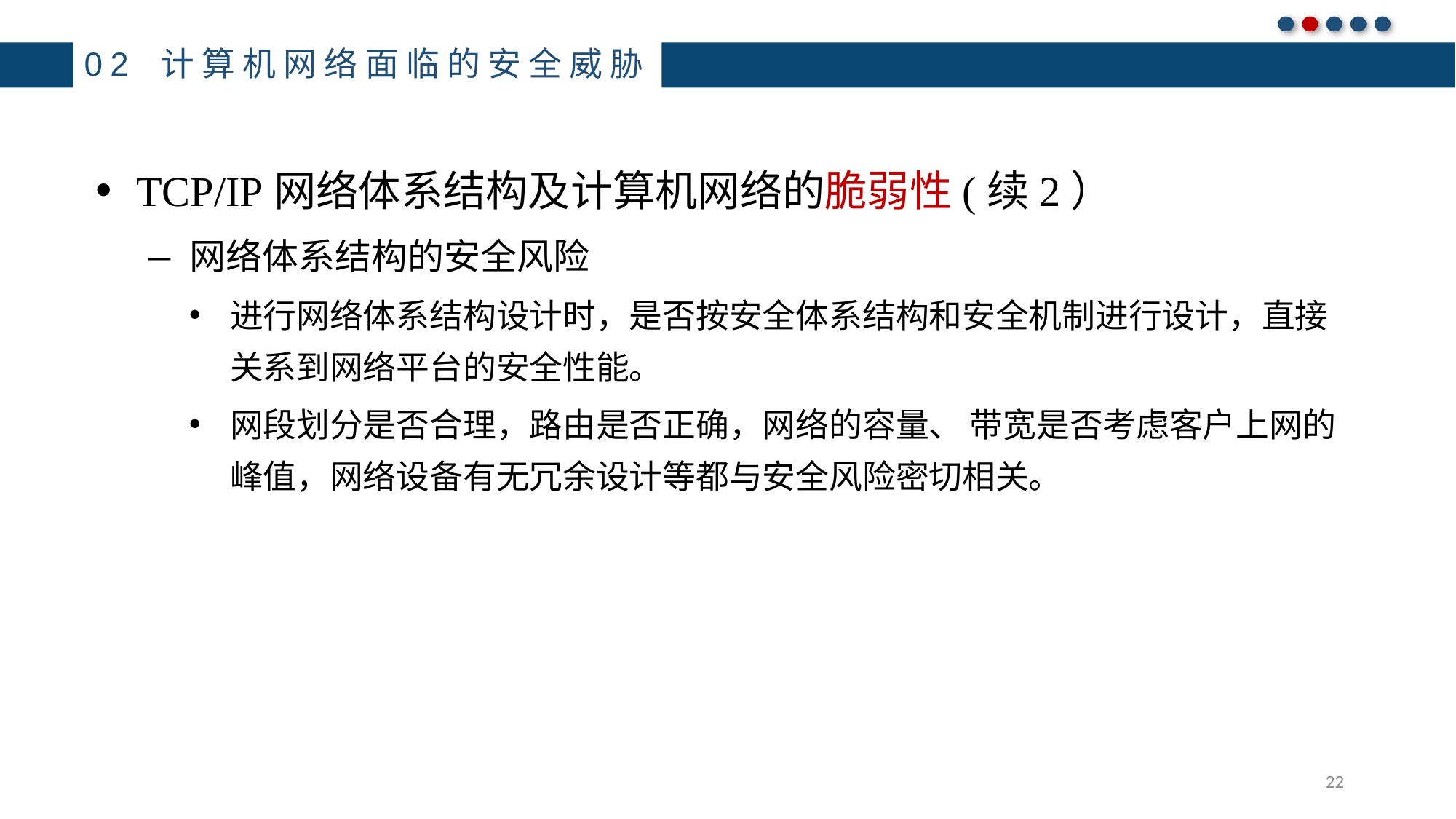

# 02 计算机网络面临的安全威胁
TCP/IP网络体系结构及计算机网络的脆弱性(续2）
网络体系结构的安全风险
进行网络体系结构设计时，是否按安全体系结构和安全机制进行设计，直接关系到网络平台的安全性能。
网段划分是否合理，路由是否正确，网络的容量、 带宽是否考虑客户上网的峰值，网络设备有无冗余设计等都与安全风险密切相关。
22